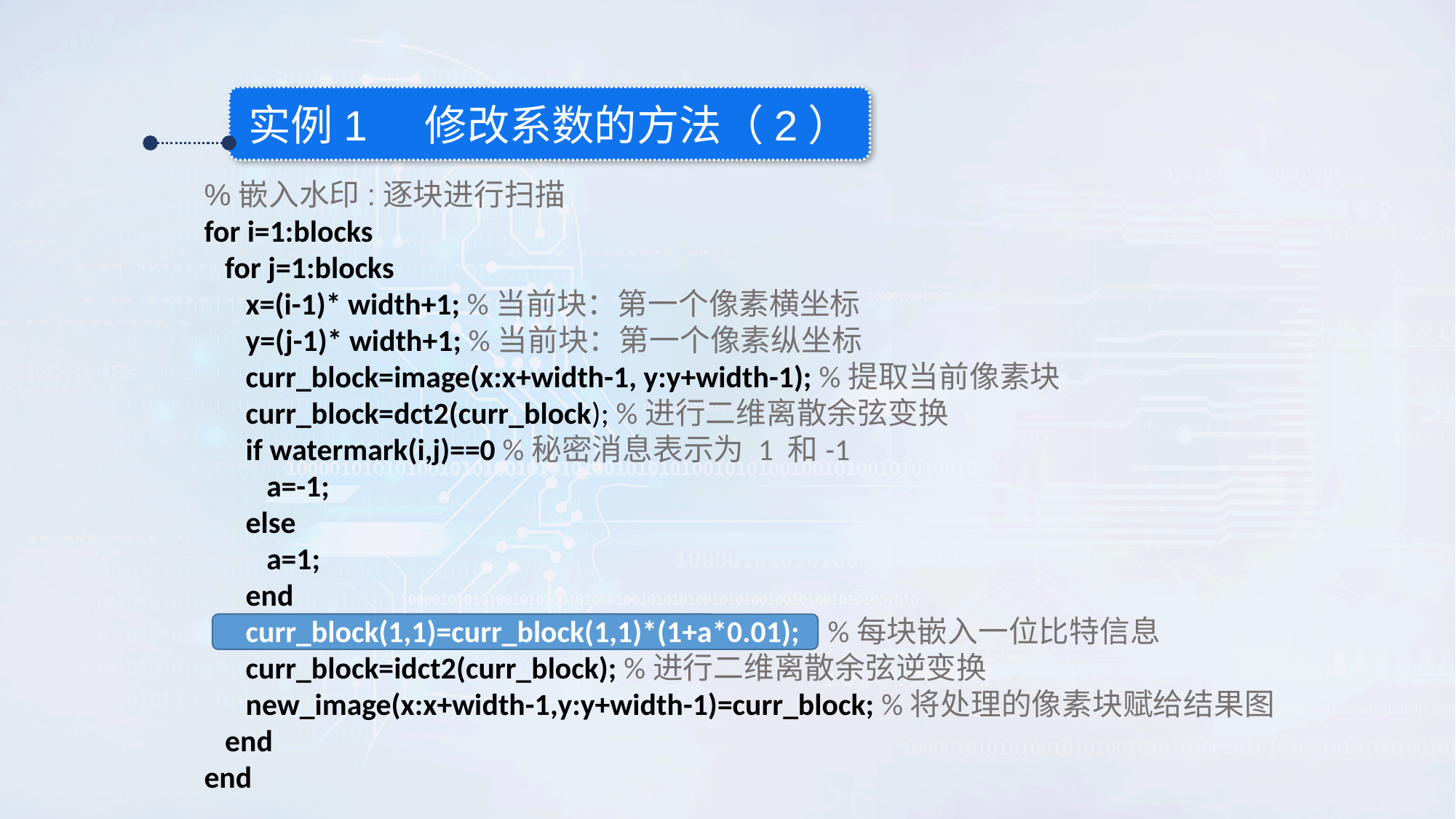

实例1    修改系数的方法（2）
%嵌入水印:逐块进行扫描
for i=1:blocks
   for j=1:blocks
      x=(i-1)* width+1; %当前块：第一个像素横坐标
      y=(j-1)* width+1; %当前块：第一个像素纵坐标
      curr_block=image(x:x+width-1, y:y+width-1); %提取当前像素块
      curr_block=dct2(curr_block); %进行二维离散余弦变换
      if watermark(i,j)==0 %秘密消息表示为 1 和-1
         a=-1;
      else
         a=1;
      end
      curr_block(1,1)=curr_block(1,1)*(1+a*0.01);    %每块嵌入一位比特信息
      curr_block=idct2(curr_block); %进行二维离散余弦逆变换
      new_image(x:x+width-1,y:y+width-1)=curr_block; %将处理的像素块赋给结果图
   end
end